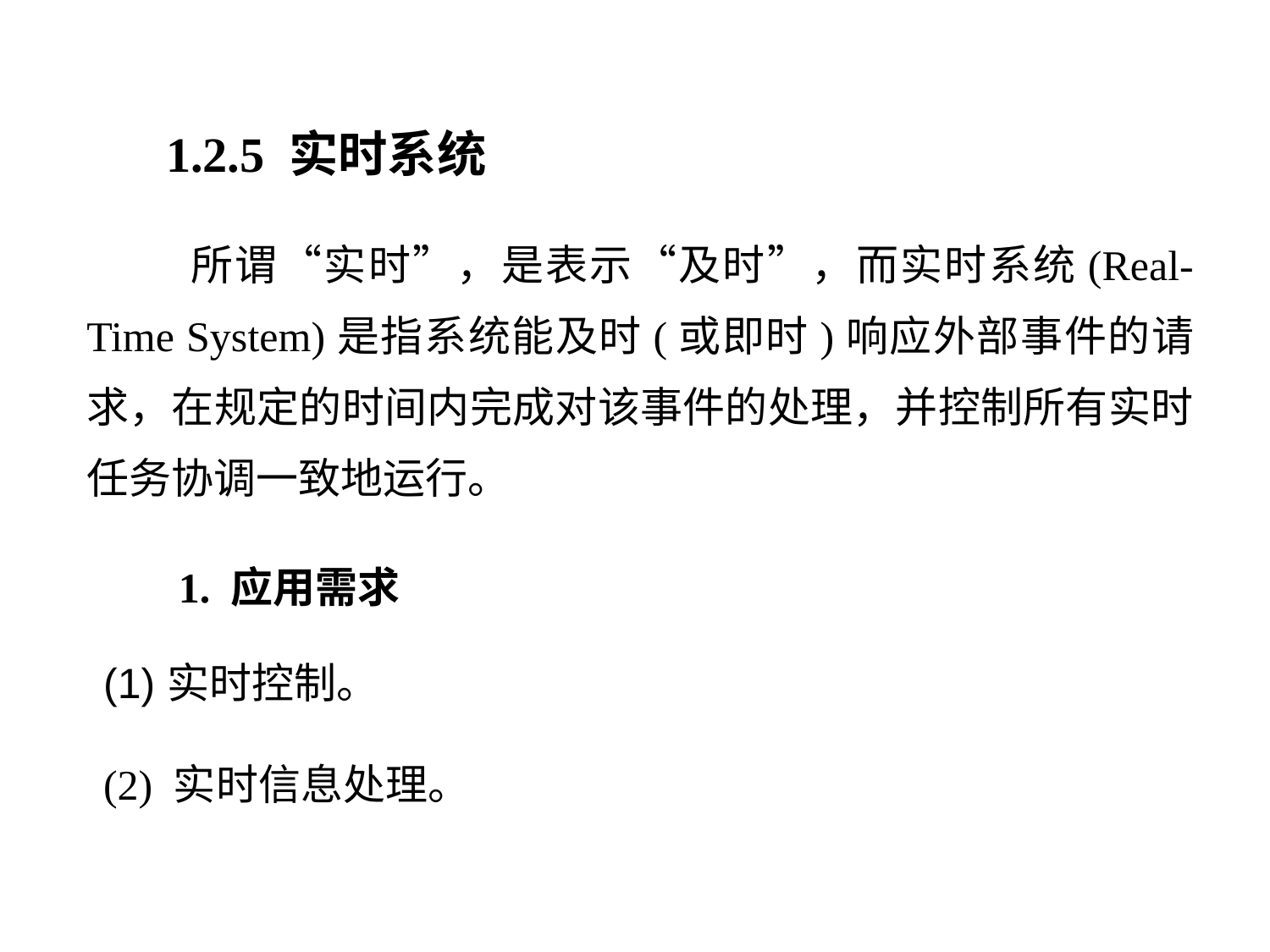

1.2.5 实时系统
        所谓“实时”，是表示“及时”，而实时系统(Real-Time System)是指系统能及时(或即时)响应外部事件的请求，在规定的时间内完成对该事件的处理，并控制所有实时任务协调一致地运行。
1. 应用需求
实时控制。

(2) 实时信息处理。